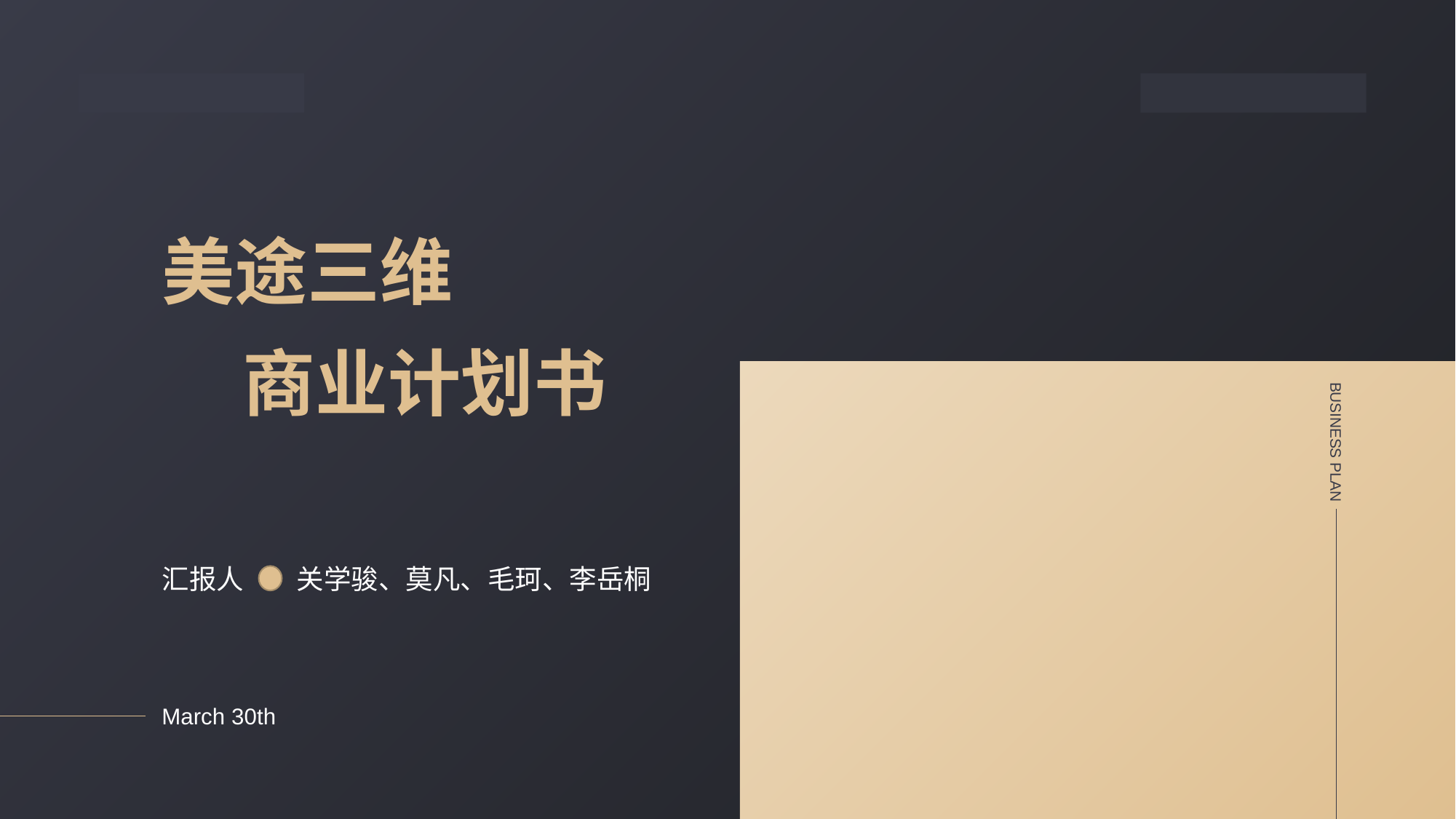

美途三维
商业计划书

BUSINESS PLAN

汇报人
关学骏、莫凡、毛珂、李岳桐

March 30th